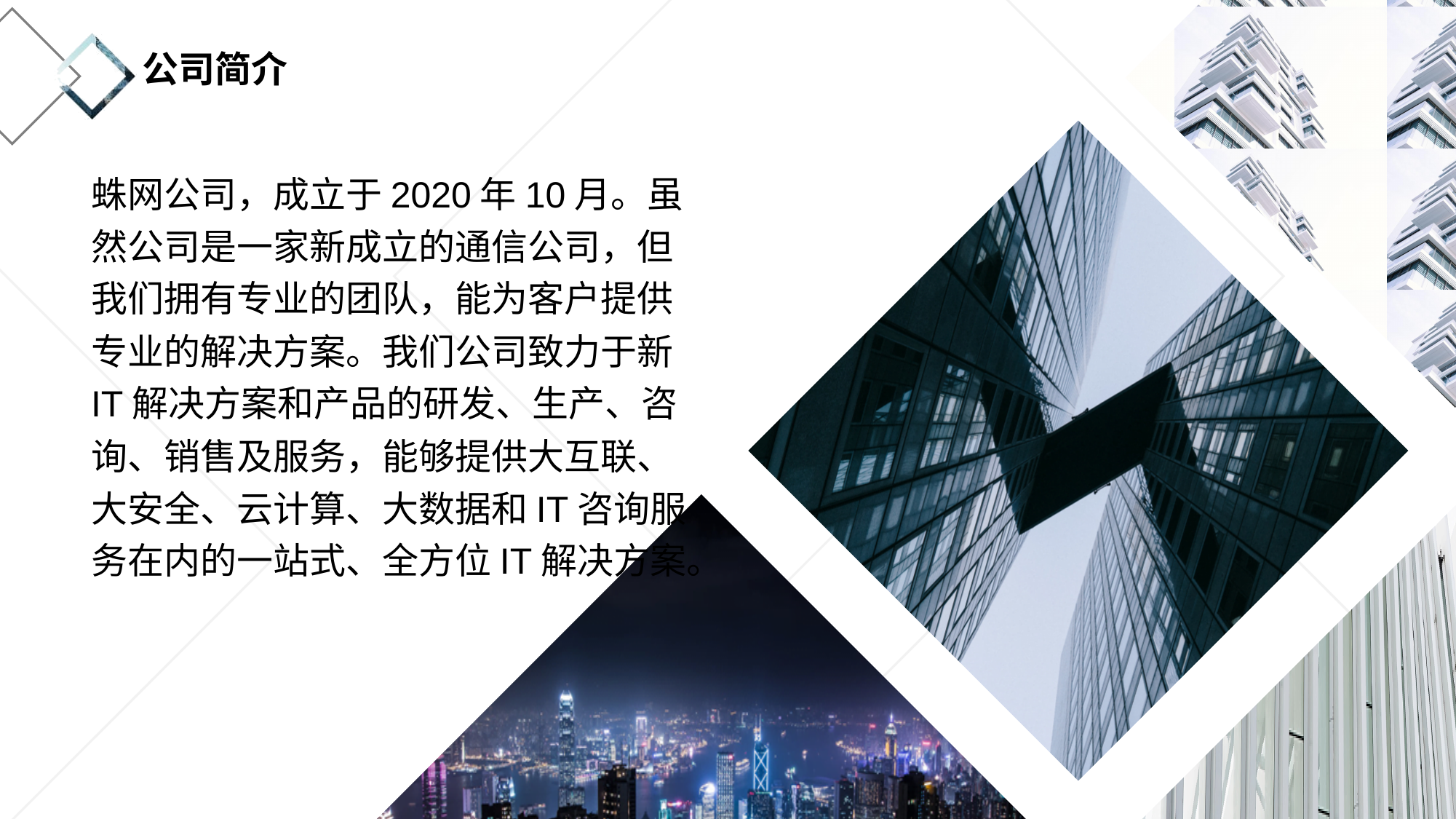

公司简介
蛛网公司，成立于2020年10月。虽然公司是一家新成立的通信公司，但我们拥有专业的团队，能为客户提供专业的解决方案。我们公司致力于新IT解决方案和产品的研发、生产、咨询、销售及服务，能够提供大互联、大安全、云计算、大数据和IT咨询服务在内的一站式、全方位IT解决方案。